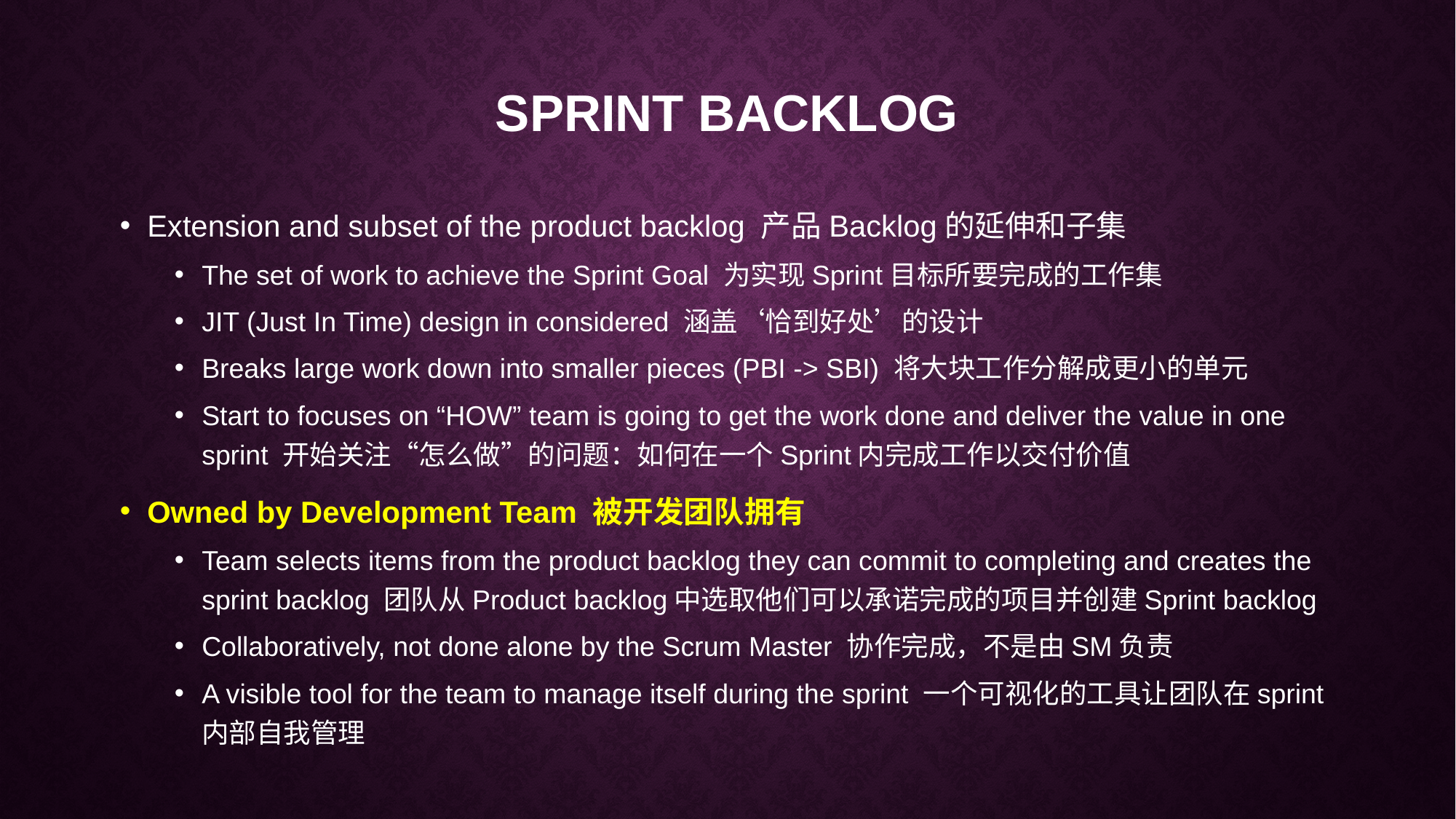

# Sprint backlog
Extension and subset of the product backlog 产品Backlog的延伸和子集
The set of work to achieve the Sprint Goal 为实现Sprint目标所要完成的工作集
JIT (Just In Time) design in considered 涵盖‘恰到好处’的设计
Breaks large work down into smaller pieces (PBI -> SBI) 将大块工作分解成更小的单元
Start to focuses on “HOW” team is going to get the work done and deliver the value in one sprint 开始关注“怎么做”的问题：如何在一个Sprint内完成工作以交付价值
Owned by Development Team 被开发团队拥有
Team selects items from the product backlog they can commit to completing and creates the sprint backlog 团队从Product backlog中选取他们可以承诺完成的项目并创建Sprint backlog
Collaboratively, not done alone by the Scrum Master 协作完成，不是由SM负责
A visible tool for the team to manage itself during the sprint 一个可视化的工具让团队在sprint内部自我管理